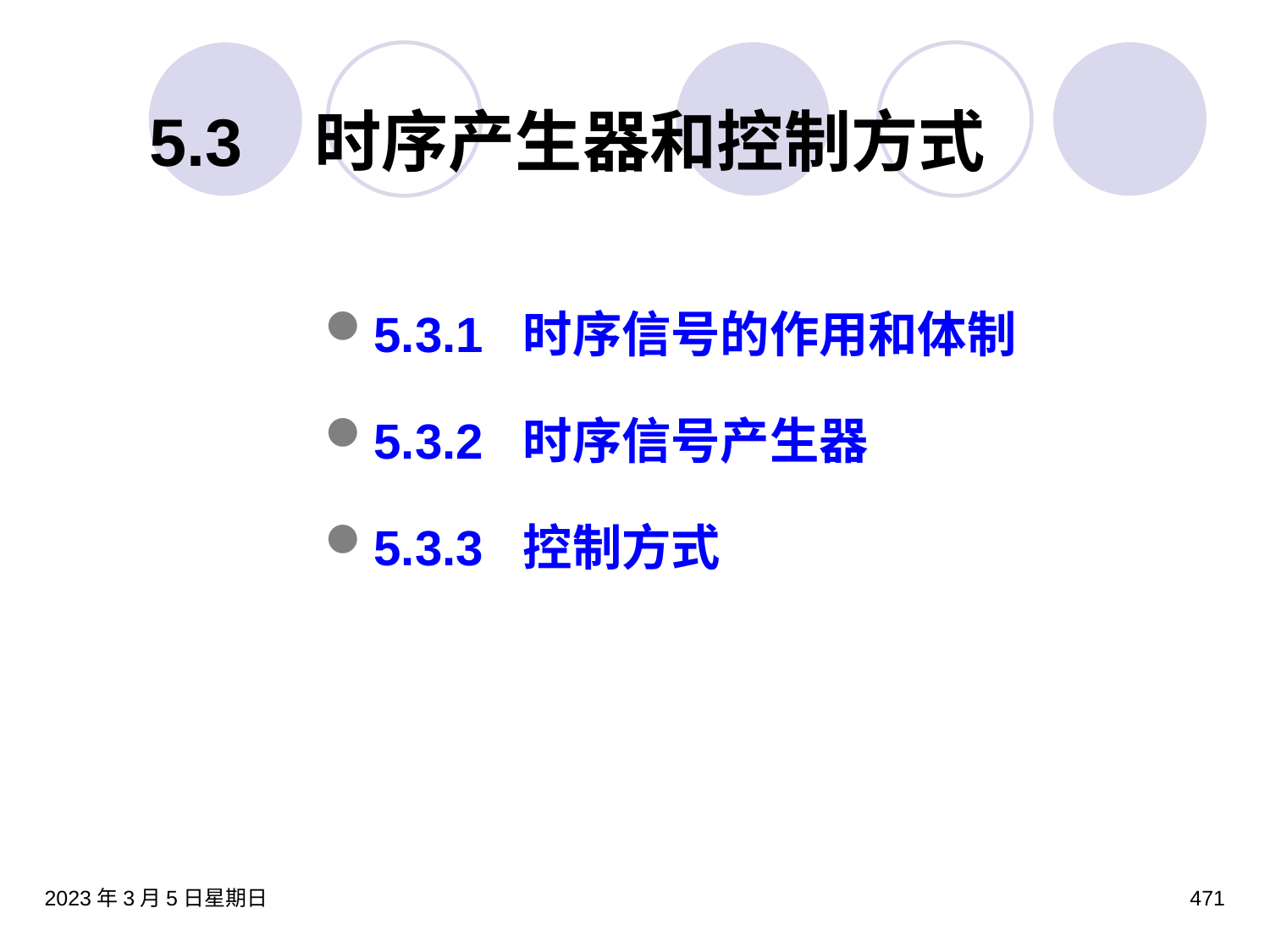

# 5.3   时序产生器和控制方式
5.3.1  时序信号的作用和体制
5.3.2  时序信号产生器
5.3.3  控制方式
2023年3月5日星期日
471